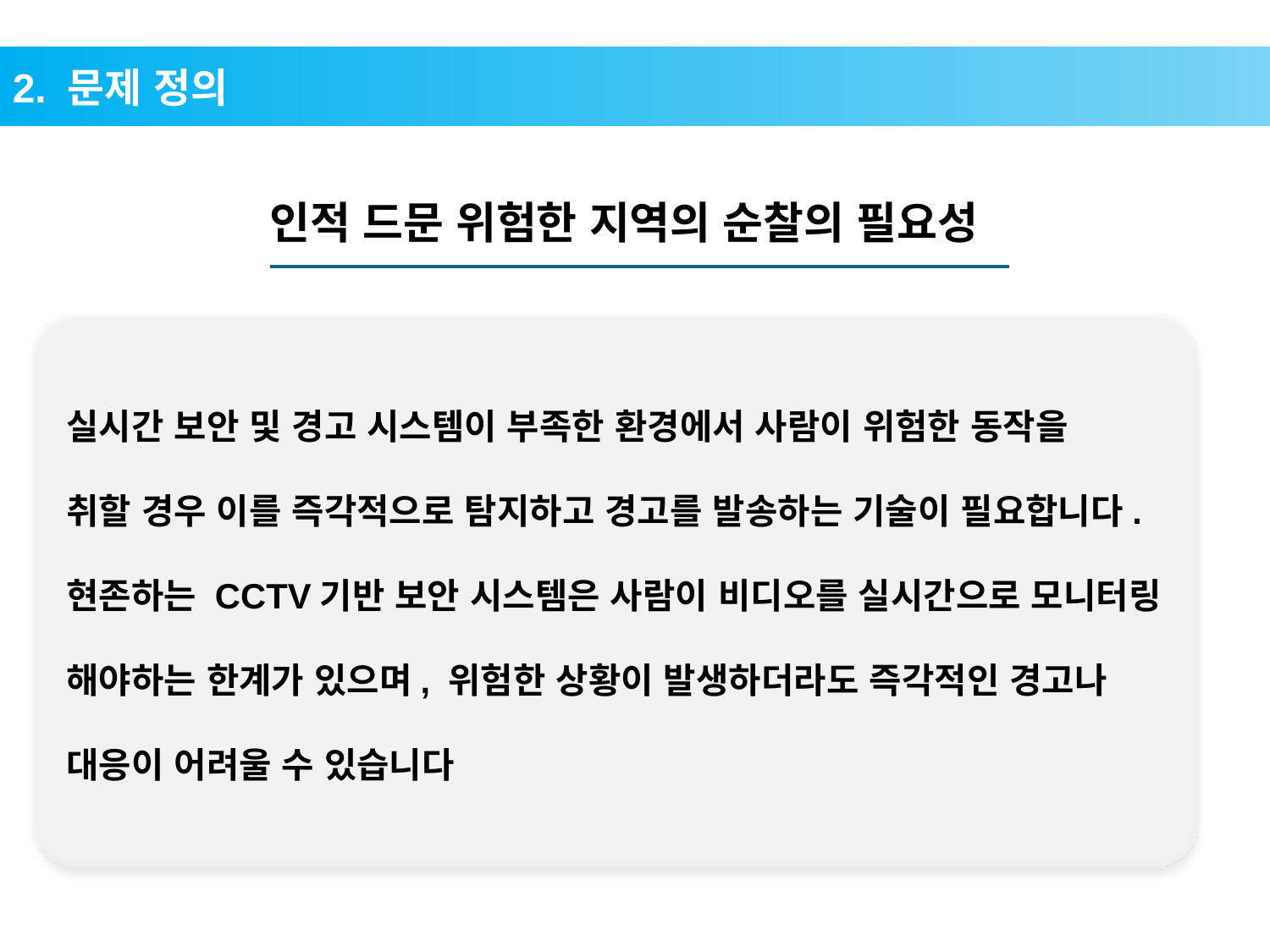

2. 문제 정의
인적 드문 위험한 지역의 순찰의 필요성

실시간 보안 및 경고 시스템이 부족한 환경에서 사람이 위험한 동작을

취할 경우 이를 즉각적으로 탐지하고 경고를 발송하는 기술이 필요합니다.

현존하는 CCTV기반 보안 시스템은 사람이 비디오를 실시간으로 모니터링

해야하는 한계가 있으며, 위험한 상황이 발생하더라도 즉각적인 경고나

대응이 어려울 수 있습니다